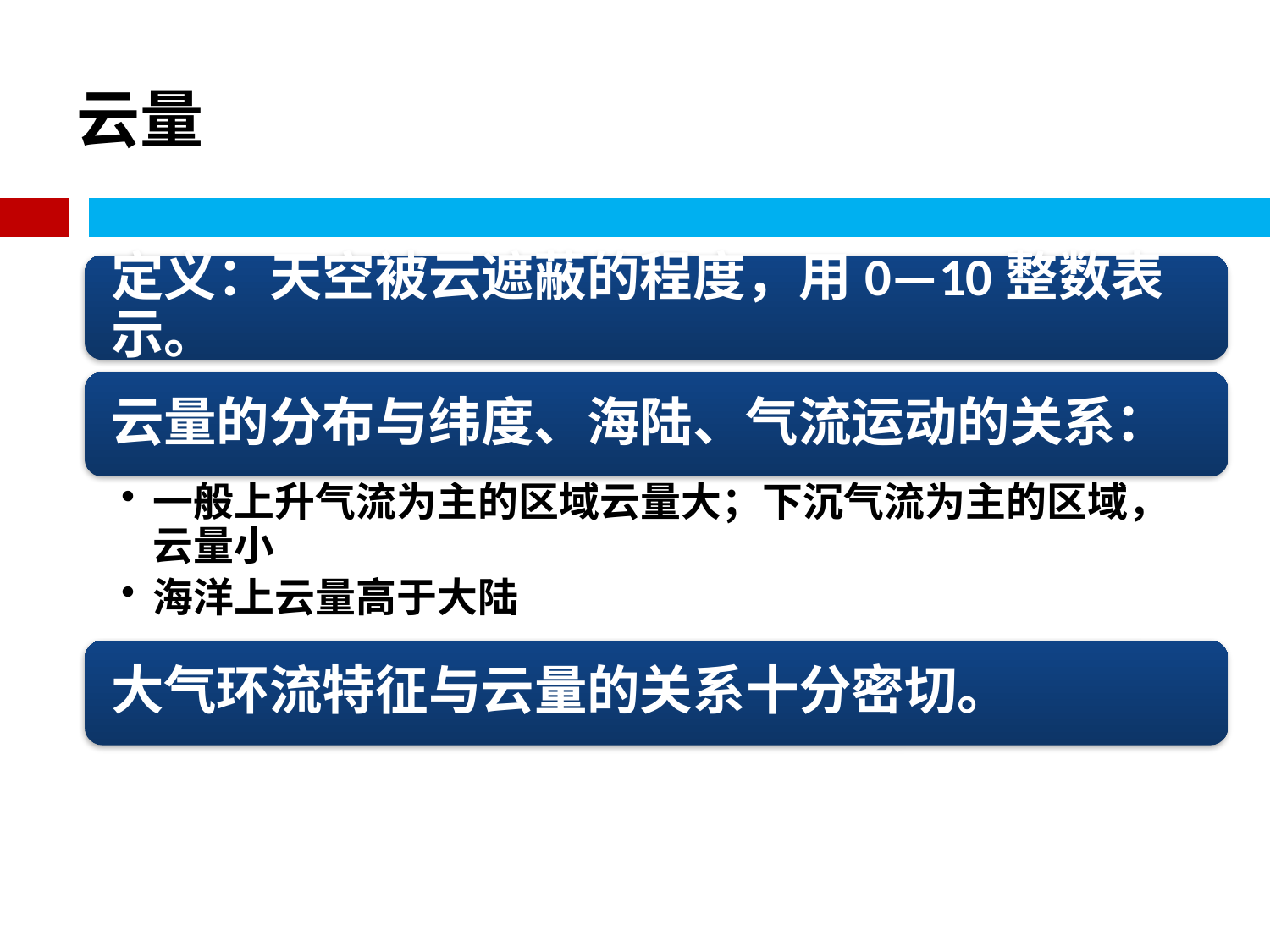

# 云量
定义：天空被云遮蔽的程度，用0—10整数表示。
云量的分布与纬度、海陆、气流运动的关系：
一般上升气流为主的区域云量大；下沉气流为主的区域，云量小
海洋上云量高于大陆
大气环流特征与云量的关系十分密切。